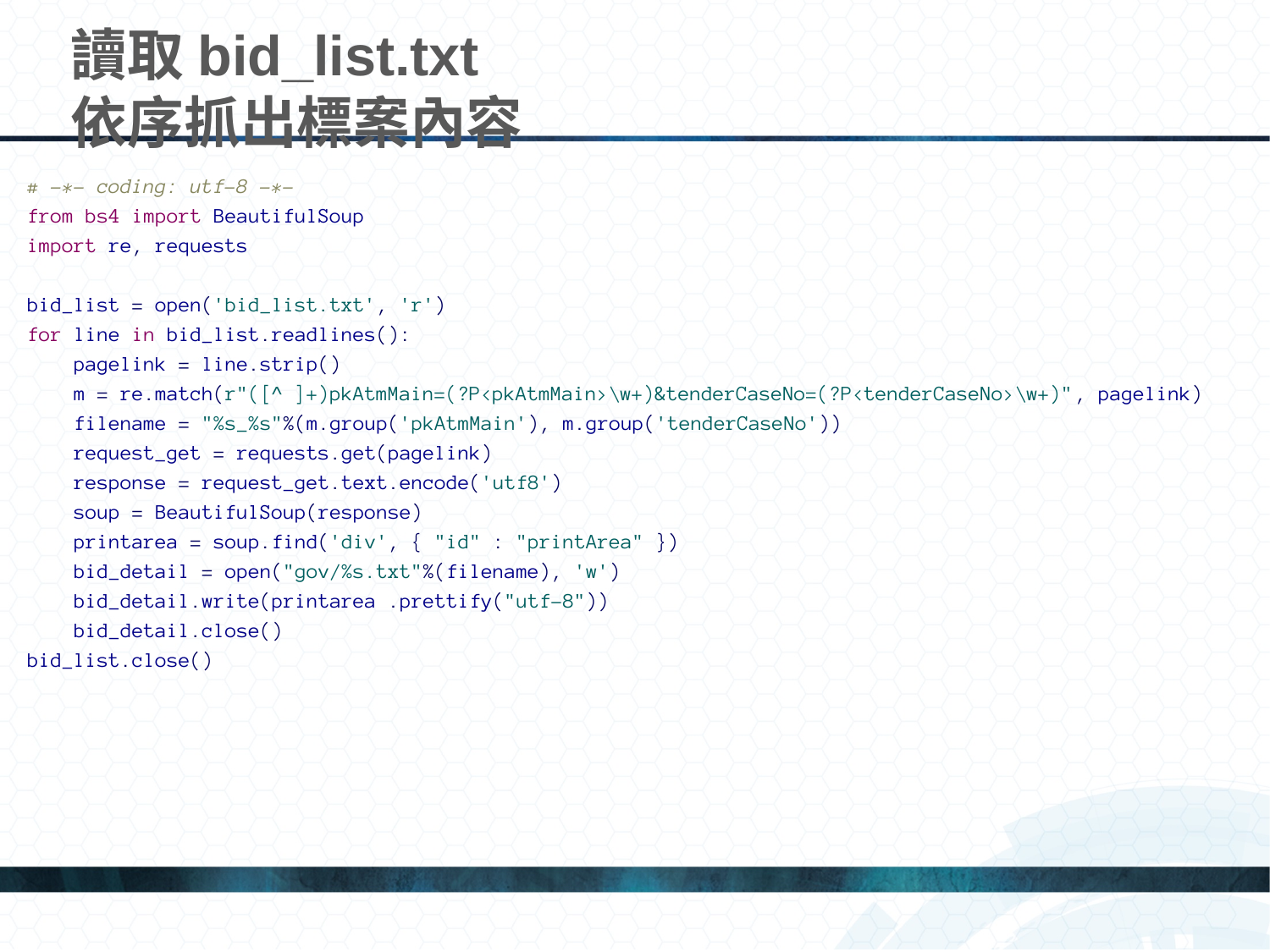

# 讀取bid_list.txt 依序抓出標案內容
# -*- coding: utf-8 -*-
from bs4 import BeautifulSoup
import re, requests

bid_list = open('bid_list.txt', 'r')
for line in bid_list.readlines():
    pagelink = line.strip()
    m = re.match(r"([^ ]+)pkAtmMain=(?P<pkAtmMain>\w+)&tenderCaseNo=(?P<tenderCaseNo>\w+)", pagelink)
    filename = "%s_%s"%(m.group('pkAtmMain'), m.group('tenderCaseNo'))
    request_get = requests.get(pagelink)
    response = request_get.text.encode('utf8')
    soup = BeautifulSoup(response)
    printarea = soup.find('div', { "id" : "printArea" })
    bid_detail = open("gov/%s.txt"%(filename), 'w')
    bid_detail.write(printarea .prettify("utf-8"))
    bid_detail.close()
bid_list.close()